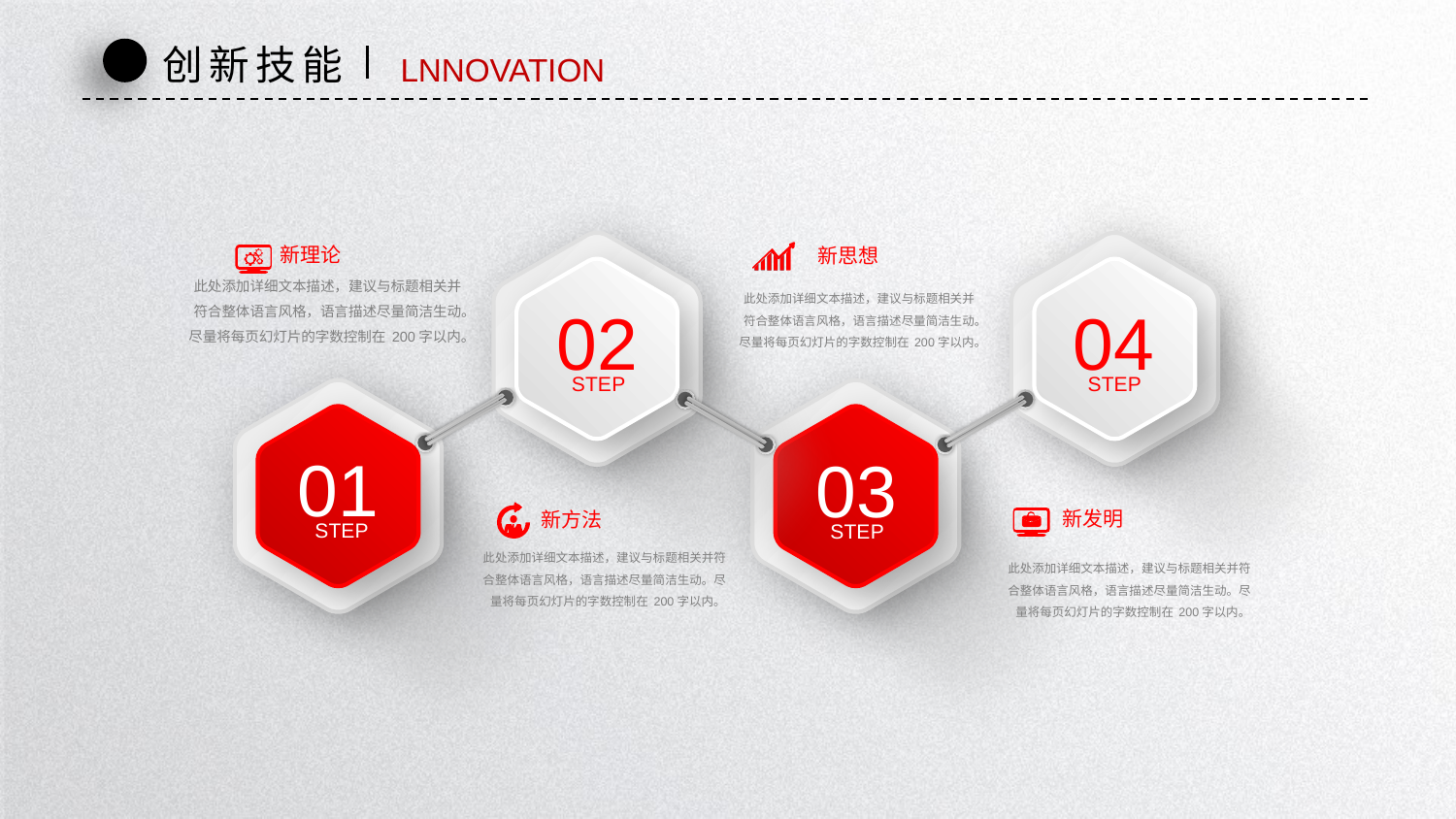

创新技能

LNNOVATION

新理论

此处添加详细文本描述，建议与标题相关并符合整体语言风格，语言描述尽量简洁生动。尽量将每页幻灯片的字数控制在 200字以内。
新思想

此处添加详细文本描述，建议与标题相关并符合整体语言风格，语言描述尽量简洁生动。尽量将每页幻灯片的字数控制在 200字以内。
02
STEP
04
STEP

01
STEP
03
STEP
新发明

此处添加详细文本描述，建议与标题相关并符合整体语言风格，语言描述尽量简洁生动。尽量将每页幻灯片的字数控制在 200字以内。
新方法

此处添加详细文本描述，建议与标题相关并符合整体语言风格，语言描述尽量简洁生动。尽量将每页幻灯片的字数控制在 200字以内。